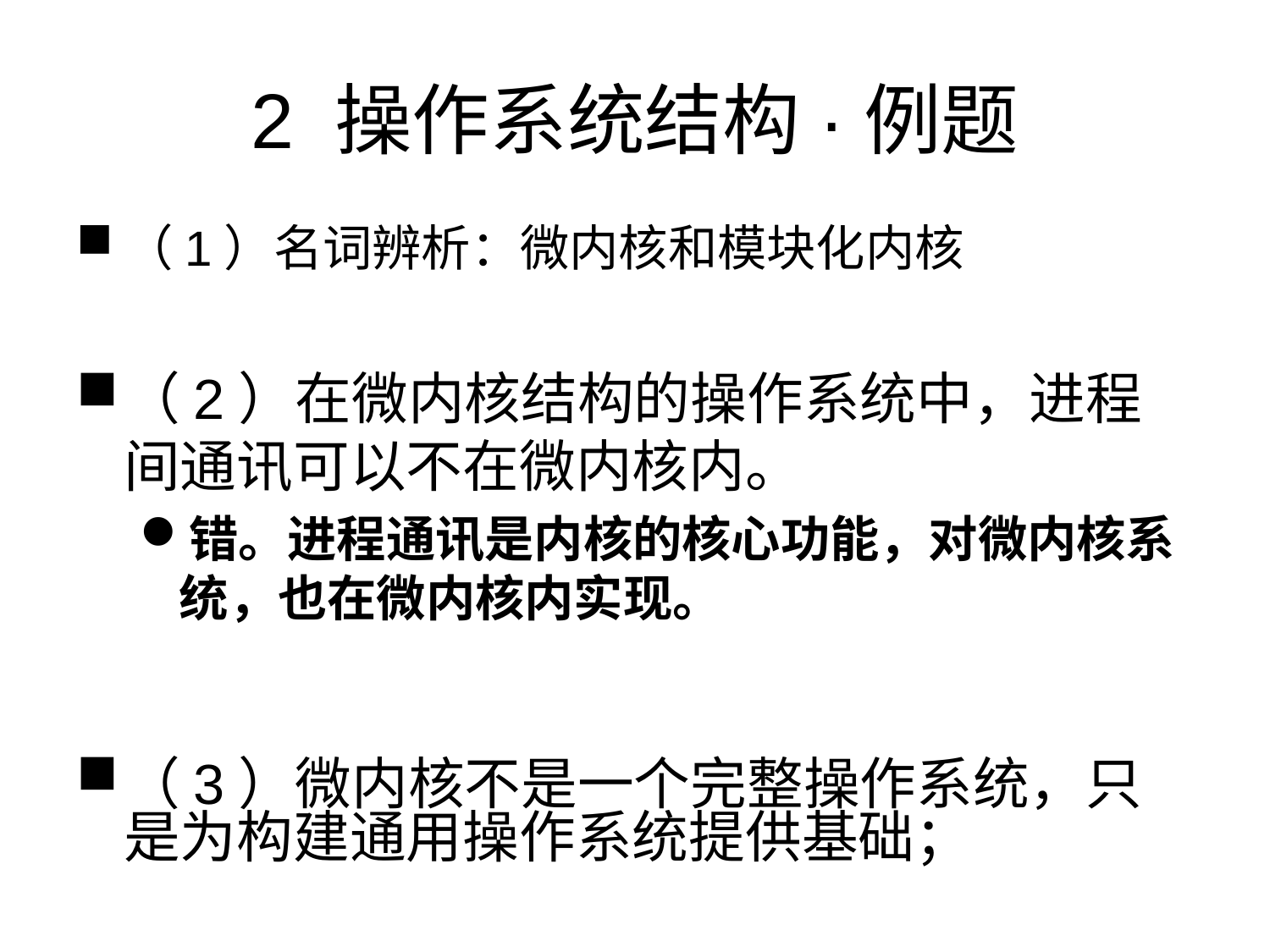

# 2 操作系统结构·例题
（1）名词辨析：微内核和模块化内核

（2）在微内核结构的操作系统中，进程间通讯可以不在微内核内。
错。进程通讯是内核的核心功能，对微内核系统，也在微内核内实现。

（3）微内核不是一个完整操作系统，只是为构建通用操作系统提供基础；